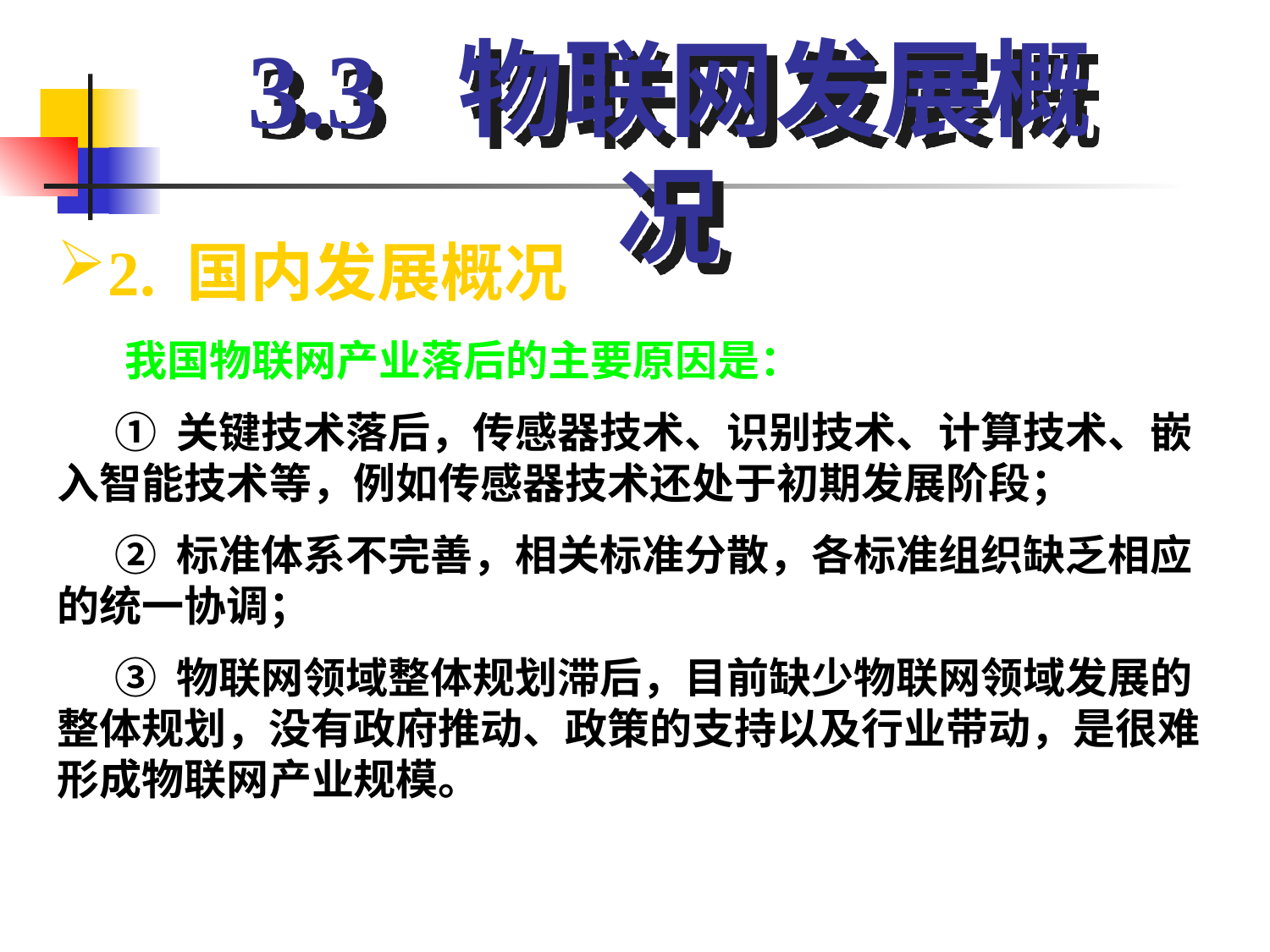

3.3  物联网发展概况
2. 国内发展概况

      我国物联网产业落后的主要原因是：

      ① 关键技术落后，传感器技术、识别技术、计算技术、嵌入智能技术等，例如传感器技术还处于初期发展阶段；

      ② 标准体系不完善，相关标准分散，各标准组织缺乏相应的统一协调；

      ③ 物联网领域整体规划滞后，目前缺少物联网领域发展的整体规划，没有政府推动、政策的支持以及行业带动，是很难形成物联网产业规模。